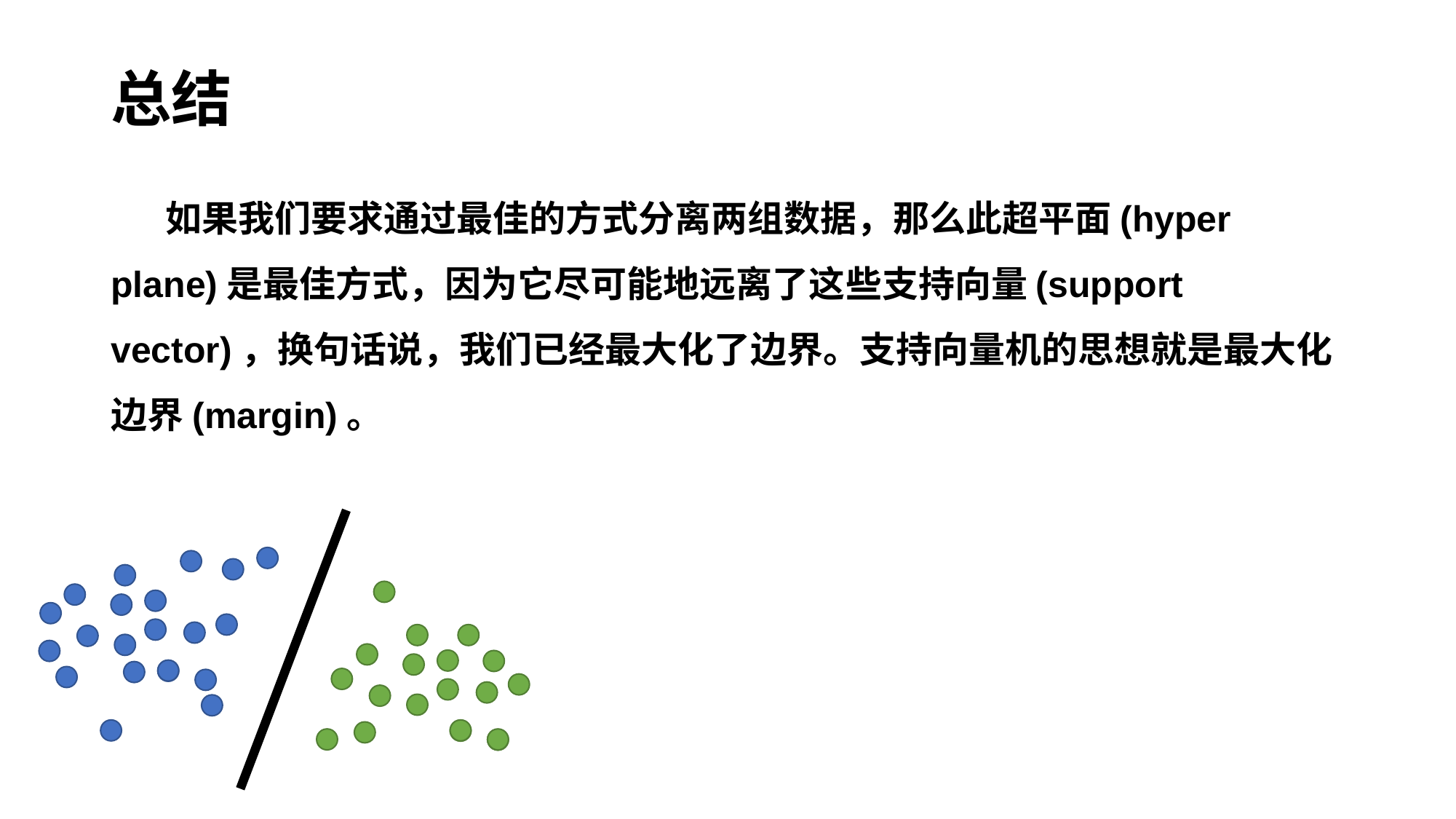

# 总结
如果我们要求通过最佳的方式分离两组数据，那么此超平面(hyper plane)是最佳方式，因为它尽可能地远离了这些支持向量(support vector)，换句话说，我们已经最大化了边界。支持向量机的思想就是最大化边界(margin)。